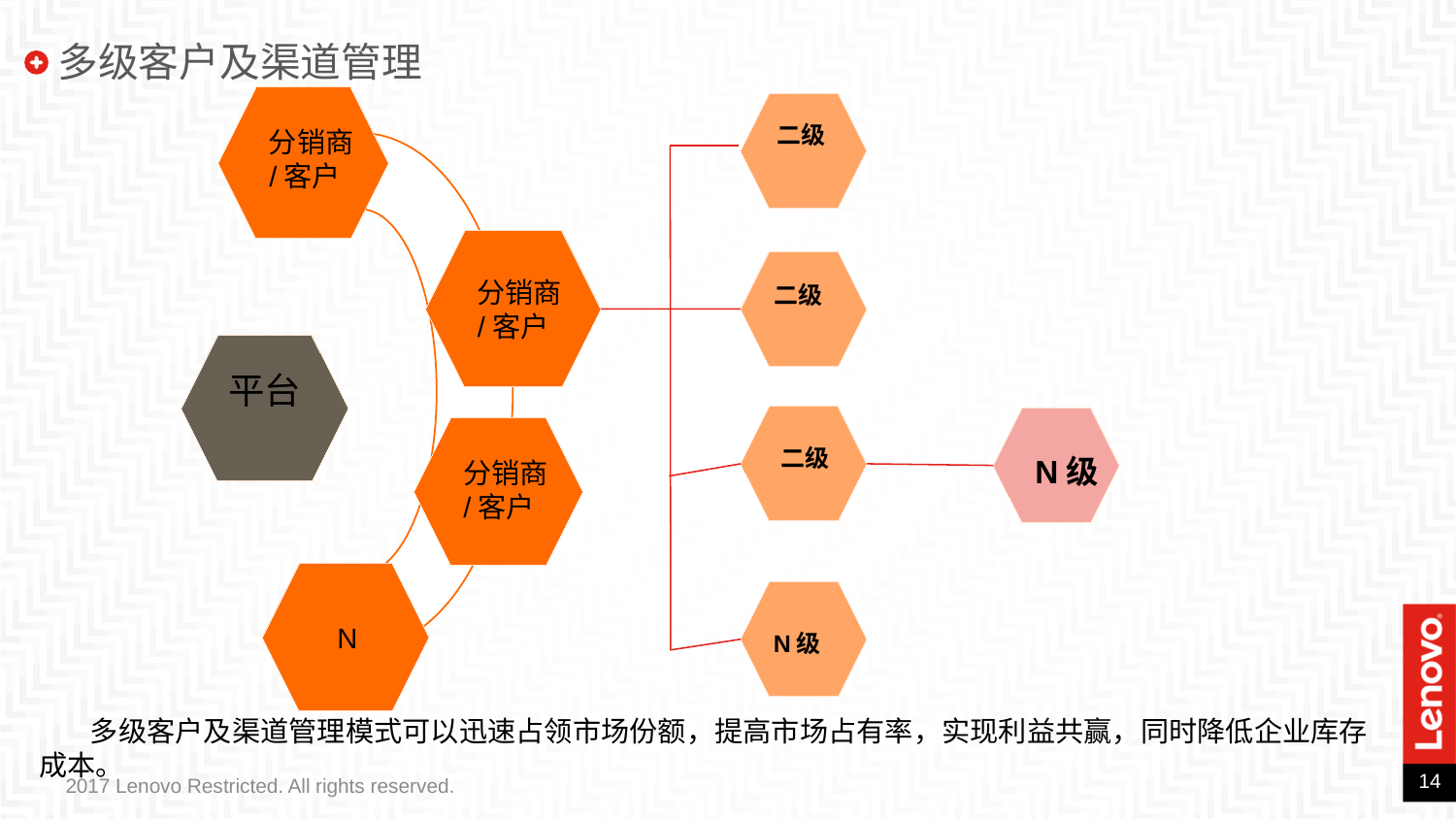

多级客户及渠道管理

 二级
 分销商
/客户

 二级
 分销商
/客户
平台

 二级
 N级
 分销商
/客户

 N
 N级
       多级客户及渠道管理模式可以迅速占领市场份额，提高市场占有率，实现利益共赢，同时降低企业库存成本。